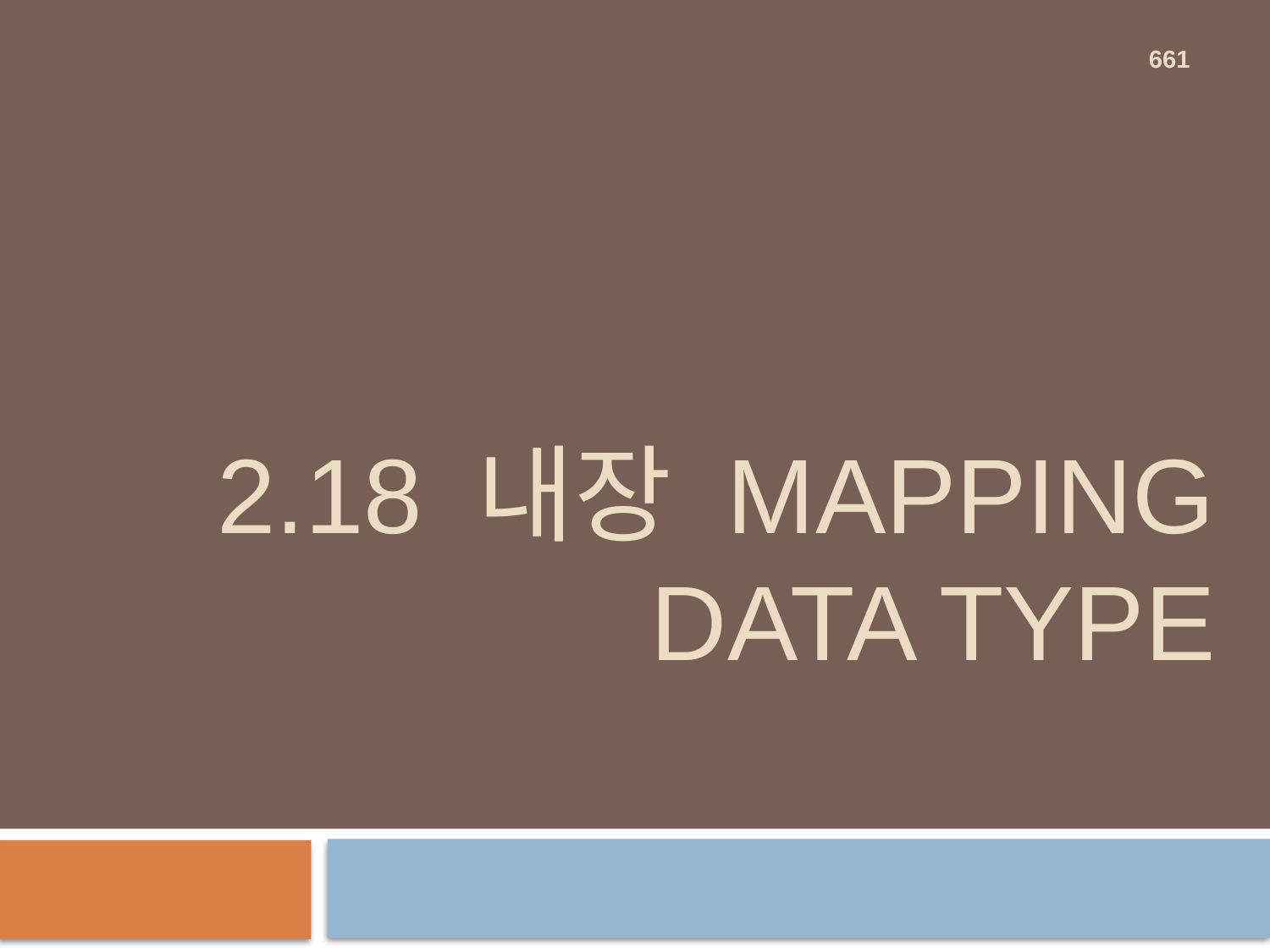

661
# 2.18 내장 mapping data type